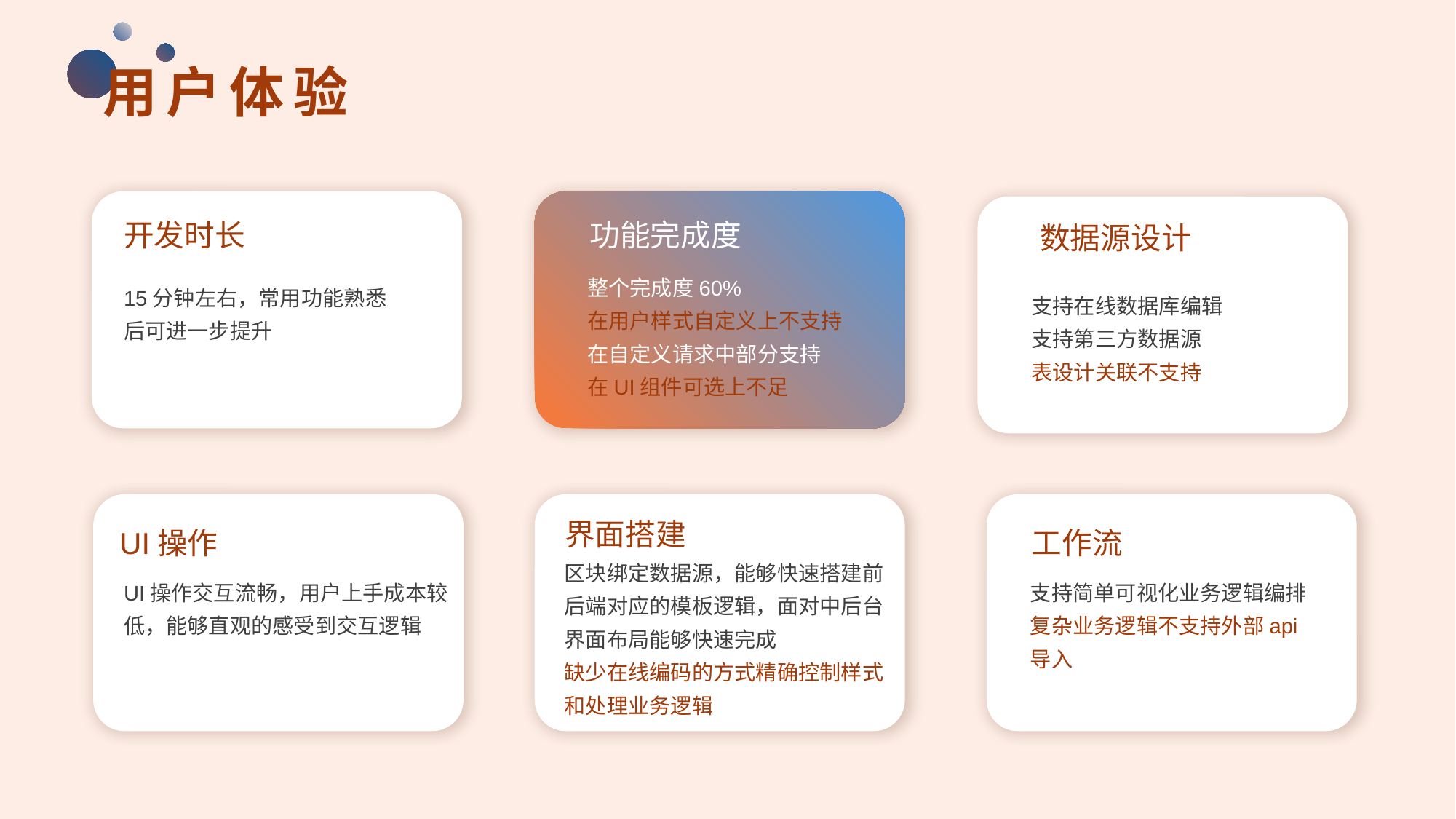

# 用户体验

开发时长
15分钟左右，常用功能熟悉后可进一步提升

功能完成度
整个完成度60%
在用户样式自定义上不支持
在自定义请求中部分支持
在UI组件可选上不足

数据源设计
支持在线数据库编辑
支持第三方数据源
表设计关联不支持

UI操作
UI操作交互流畅，用户上手成本较低，能够直观的感受到交互逻辑

界面搭建
区块绑定数据源，能够快速搭建前后端对应的模板逻辑，面对中后台界面布局能够快速完成
缺少在线编码的方式精确控制样式和处理业务逻辑

工作流
支持简单可视化业务逻辑编排
复杂业务逻辑不支持外部api导入